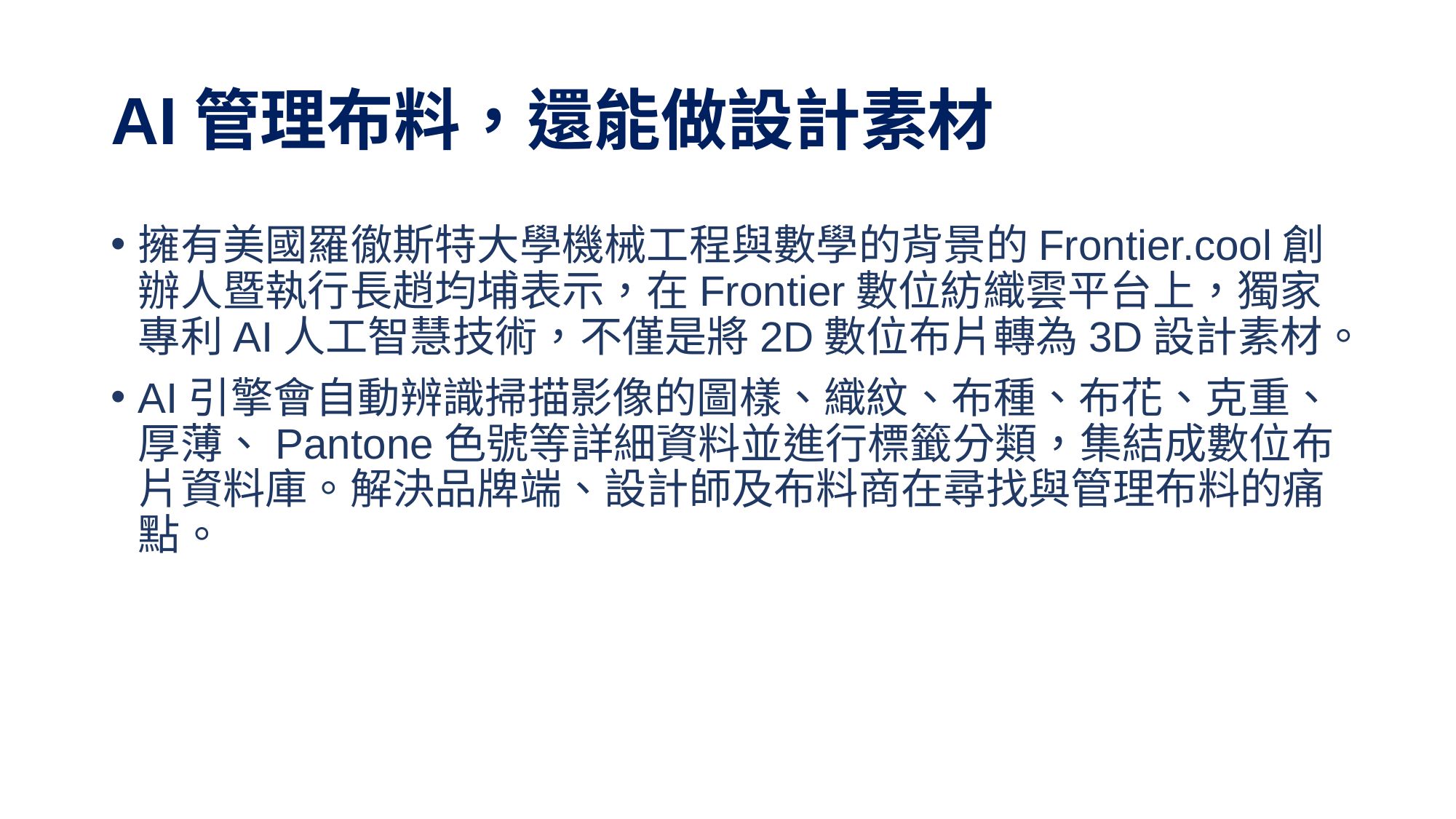

# AI管理布料，還能做設計素材
擁有美國羅徹斯特大學機械工程與數學的背景的Frontier.cool創辦人暨執行長趙均埔表示，在Frontier數位紡織雲平台上，獨家專利AI人工智慧技術，不僅是將2D數位布片轉為3D設計素材。
AI引擎會自動辨識掃描影像的圖樣、織紋、布種、布花、克重、厚薄、Pantone色號等詳細資料並進行標籤分類，集結成數位布片資料庫。解決品牌端、設計師及布料商在尋找與管理布料的痛點。